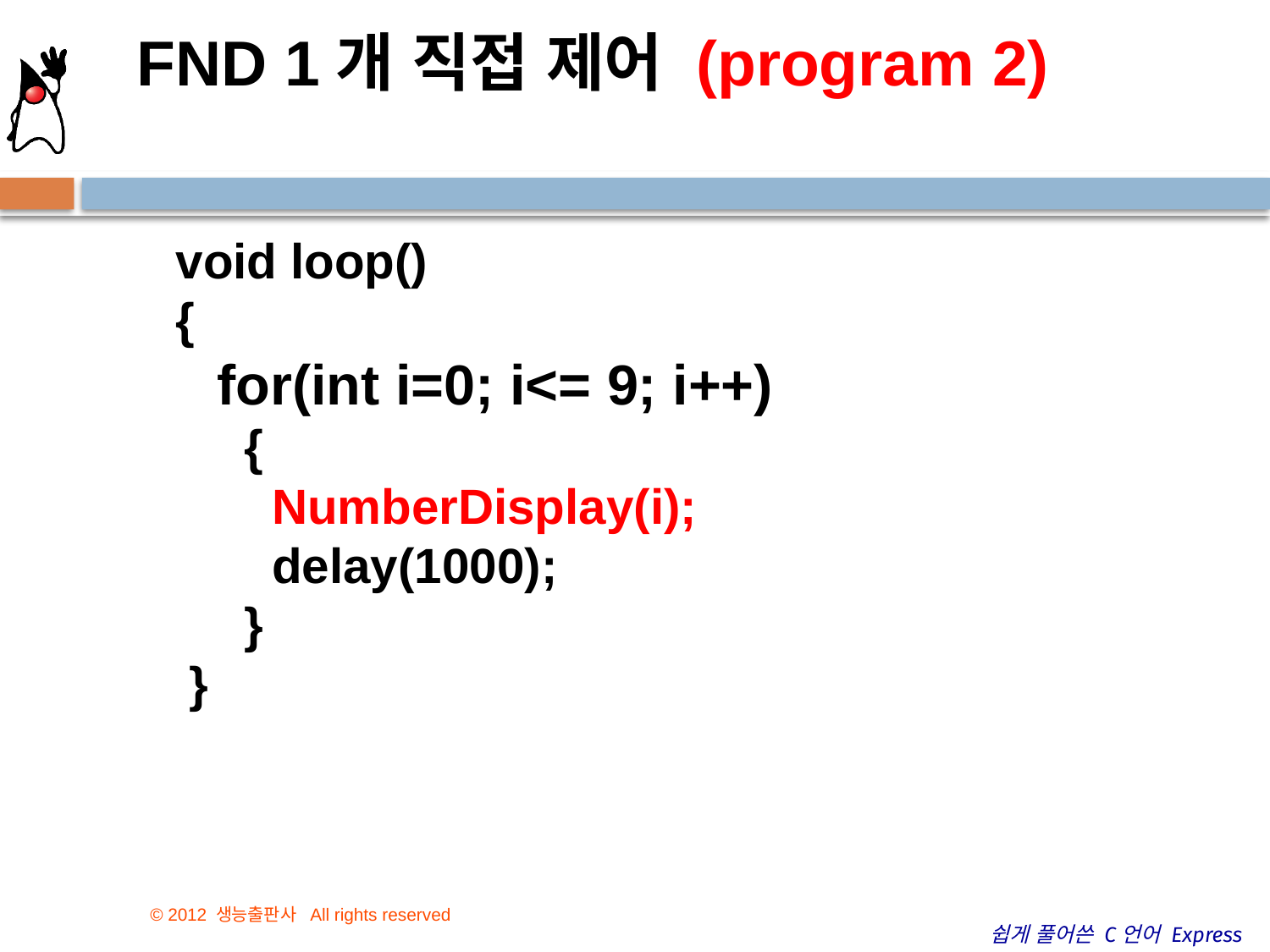

FND 1개 직접 제어 (program 2)

  void loop()
  {
     for(int i=0; i<= 9; i++)
       {
         NumberDisplay(i);
         delay(1000);
       }
   }